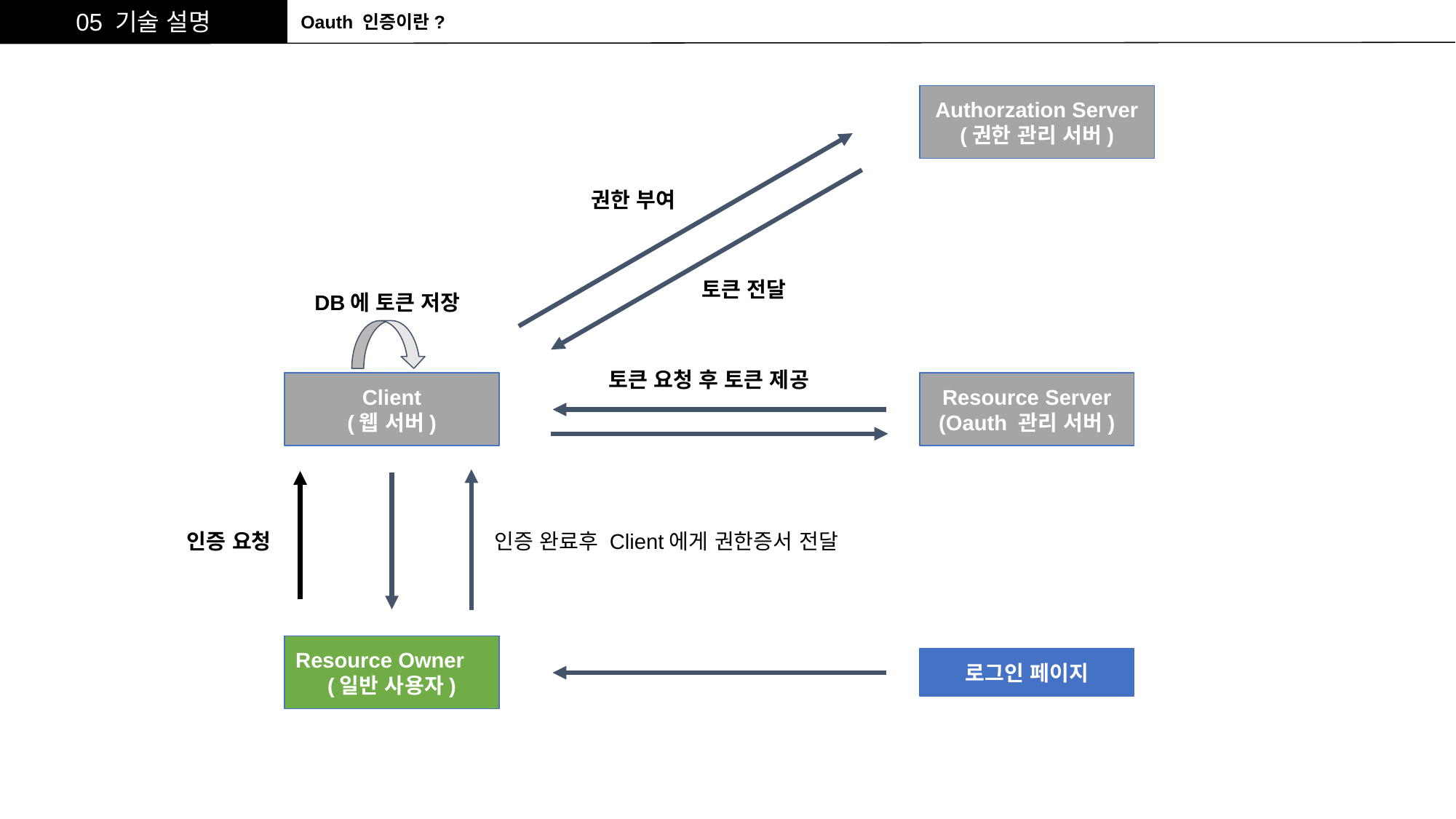

05 기술 설명
Oauth 인증이란?
Authorzation Server
(권한 관리 서버)
권한 부여
토큰 전달
DB에 토큰 저장

토큰 요청 후 토큰 제공
Client
(웹 서버)
Resource Server
(Oauth 관리 서버)
인증 요청
인증 완료후 Client에게 권한증서 전달
Resource Owner
(일반 사용자)
로그인 페이지